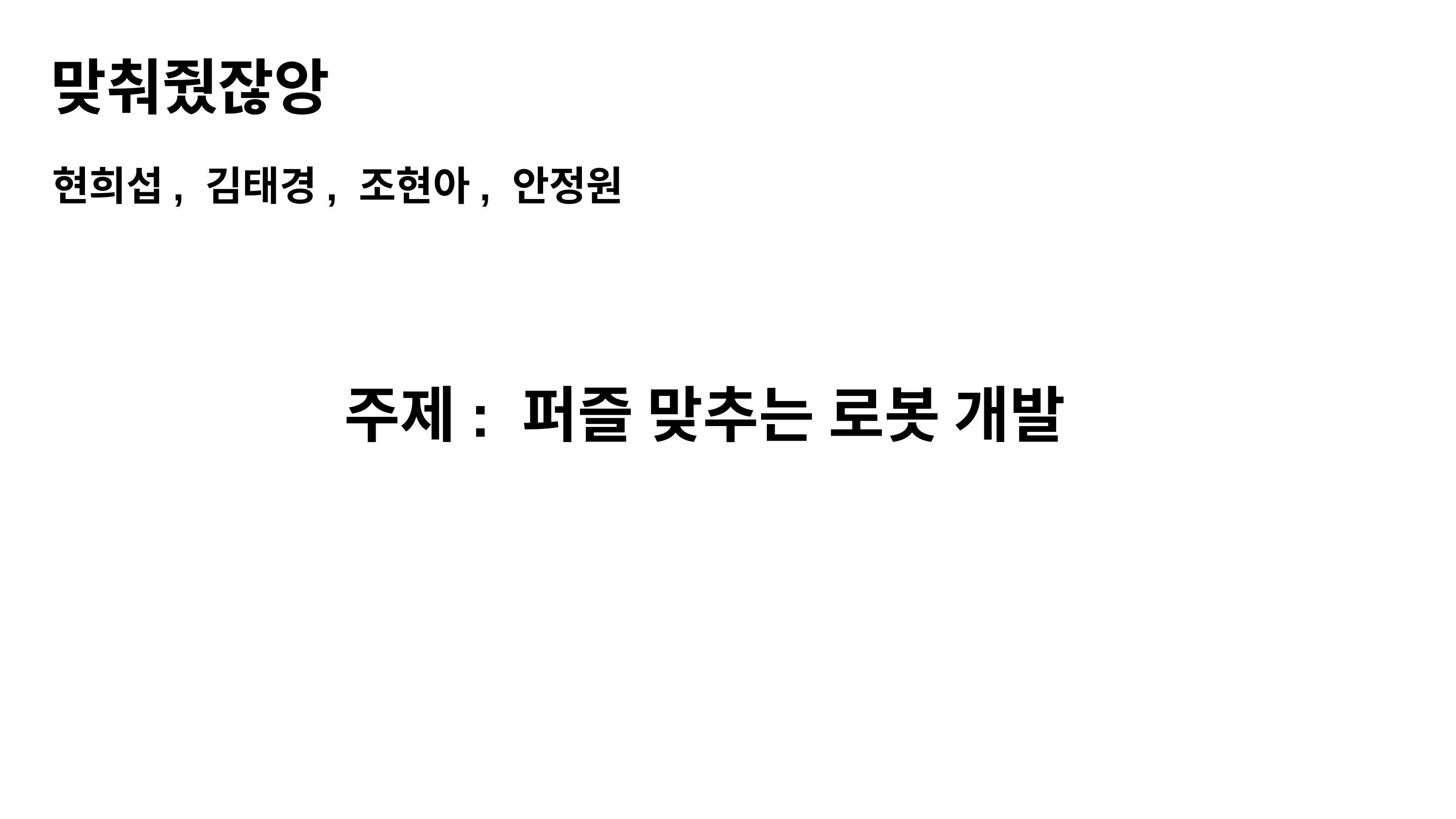

맞춰줬잖앙
현희섭, 김태경, 조현아, 안정원
주제: 퍼즐 맞추는 로봇 개발